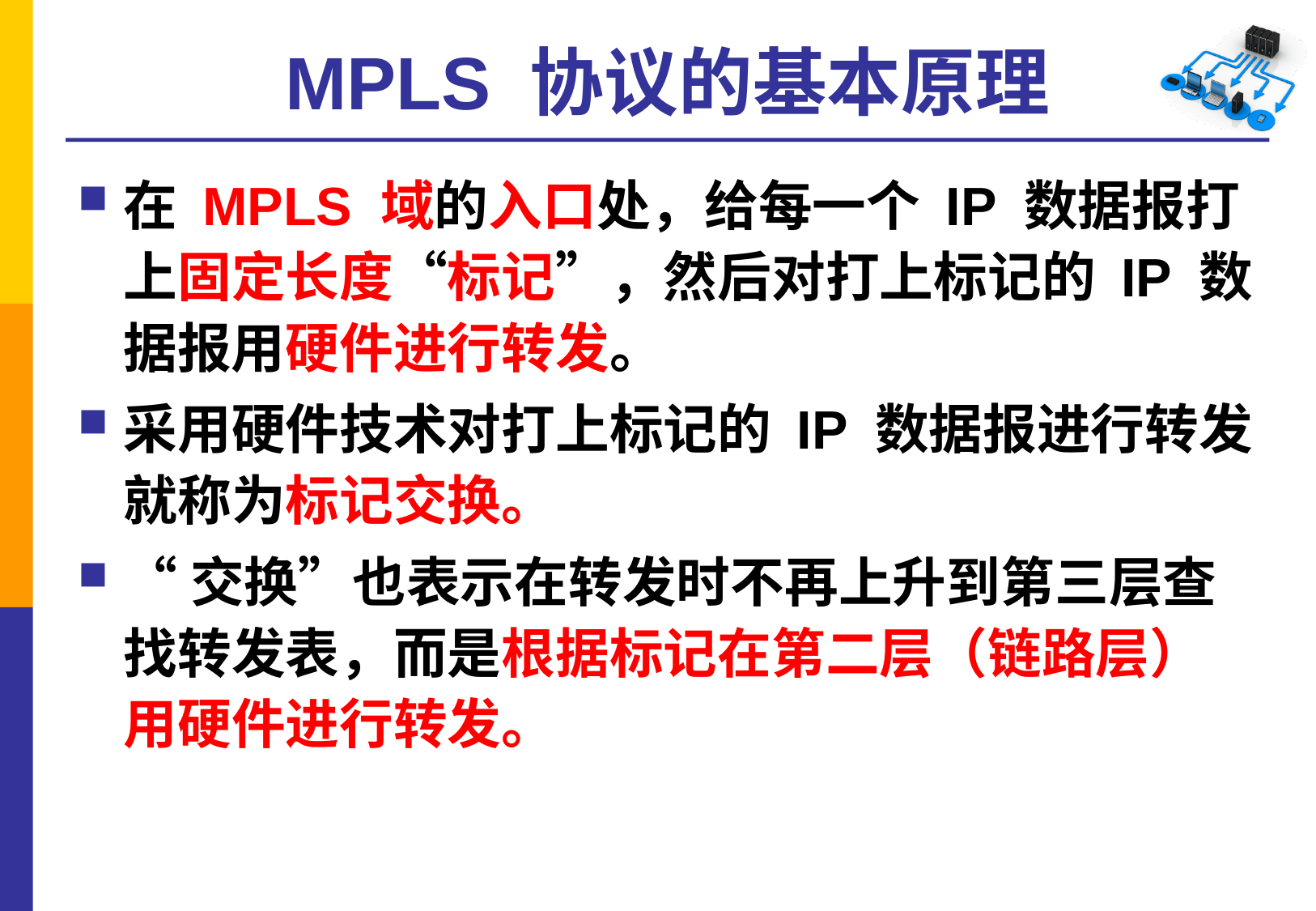

# MPLS 协议的基本原理
在 MPLS 域的入口处，给每一个 IP 数据报打上固定长度“标记”，然后对打上标记的 IP 数据报用硬件进行转发。
采用硬件技术对打上标记的 IP 数据报进行转发就称为标记交换。
“交换”也表示在转发时不再上升到第三层查找转发表，而是根据标记在第二层（链路层）用硬件进行转发。